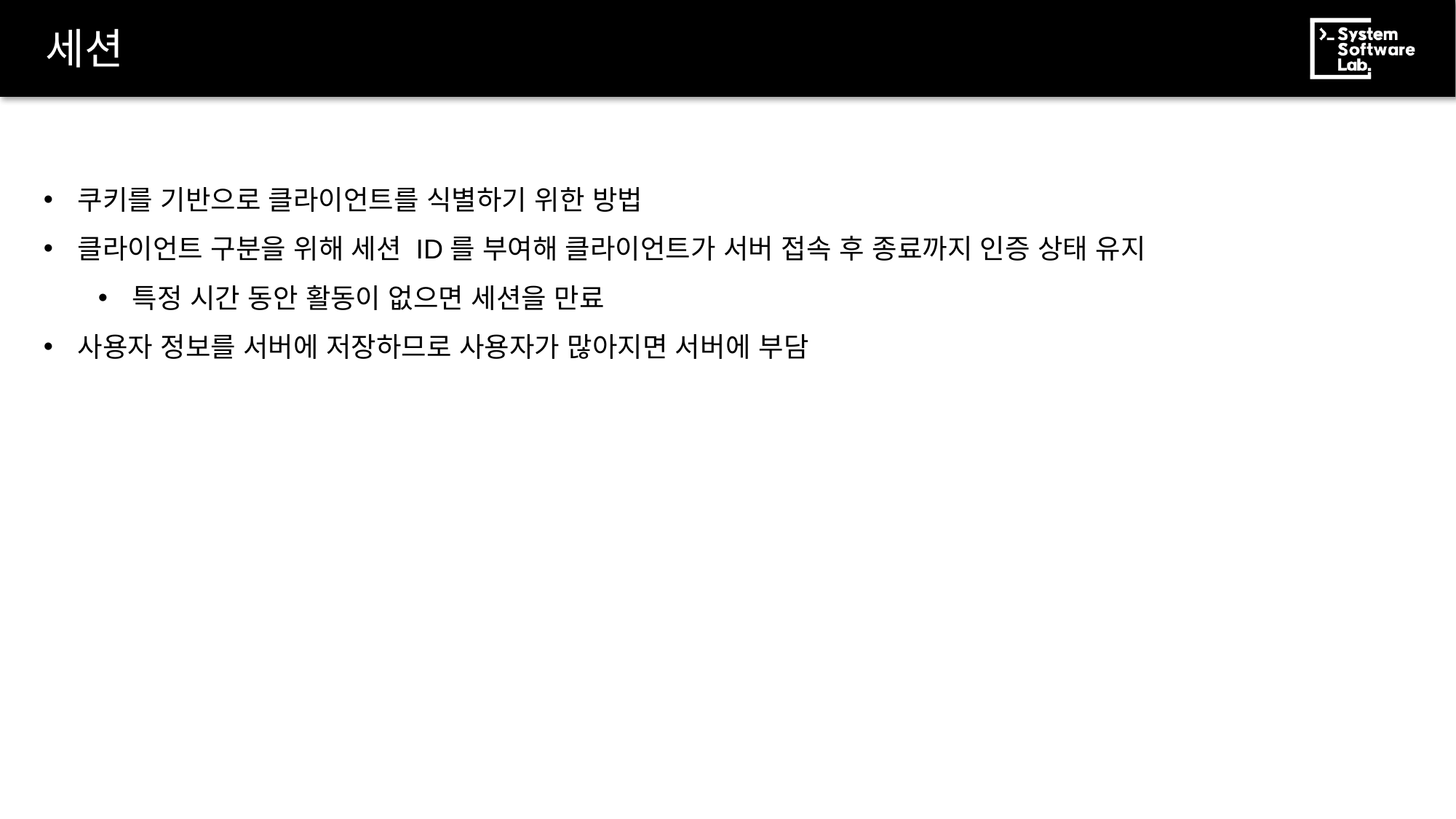

# 세션
쿠키를 기반으로 클라이언트를 식별하기 위한 방법
클라이언트 구분을 위해 세션 ID를 부여해 클라이언트가 서버 접속 후 종료까지 인증 상태 유지
특정 시간 동안 활동이 없으면 세션을 만료
사용자 정보를 서버에 저장하므로 사용자가 많아지면 서버에 부담